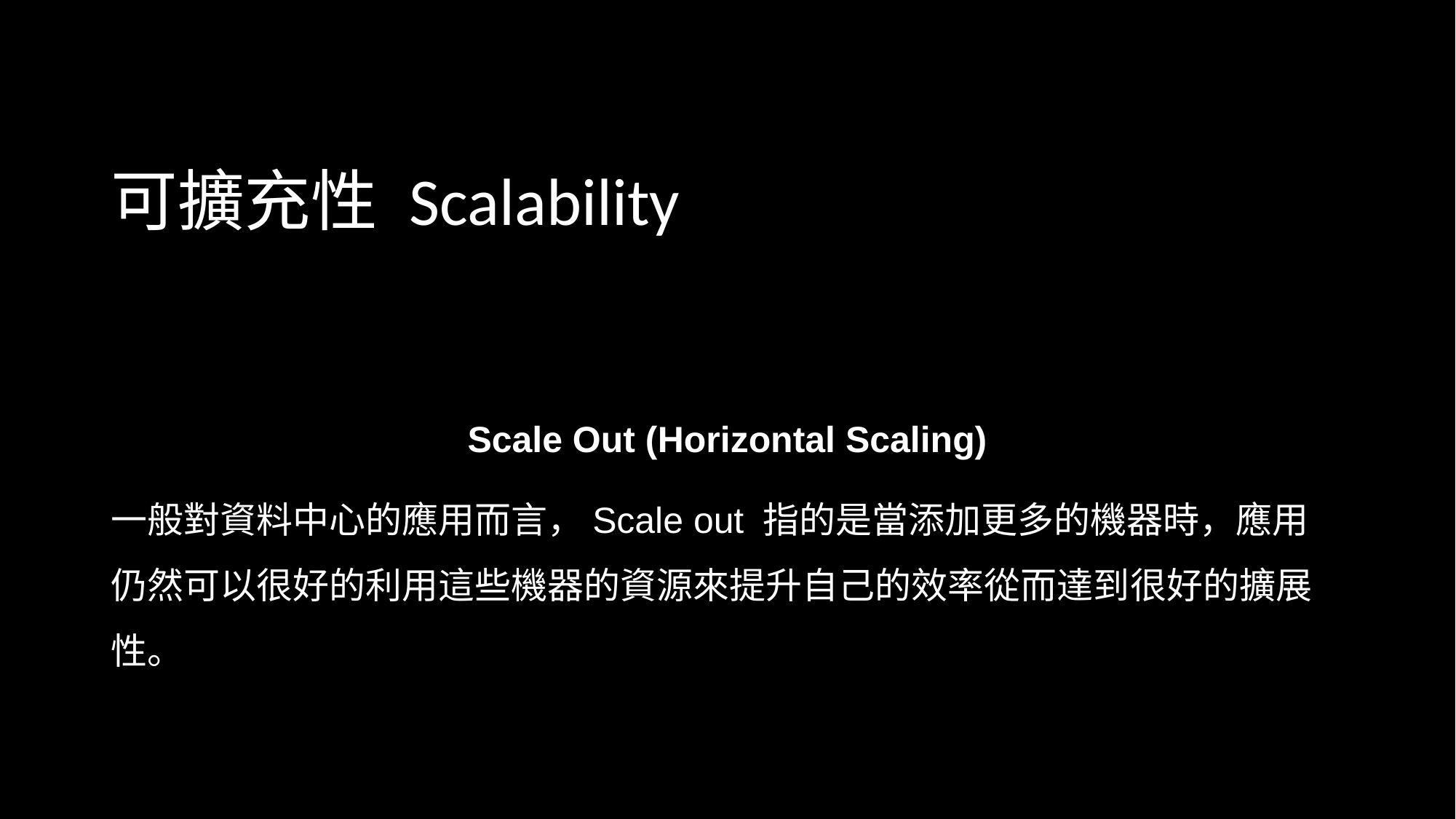

# 可擴充性 Scalability
Scale Out (Horizontal Scaling)
一般對資料中心的應用而言，Scale out 指的是當添加更多的機器時，應用仍然可以很好的利用這些機器的資源來提升自己的效率從而達到很好的擴展性。